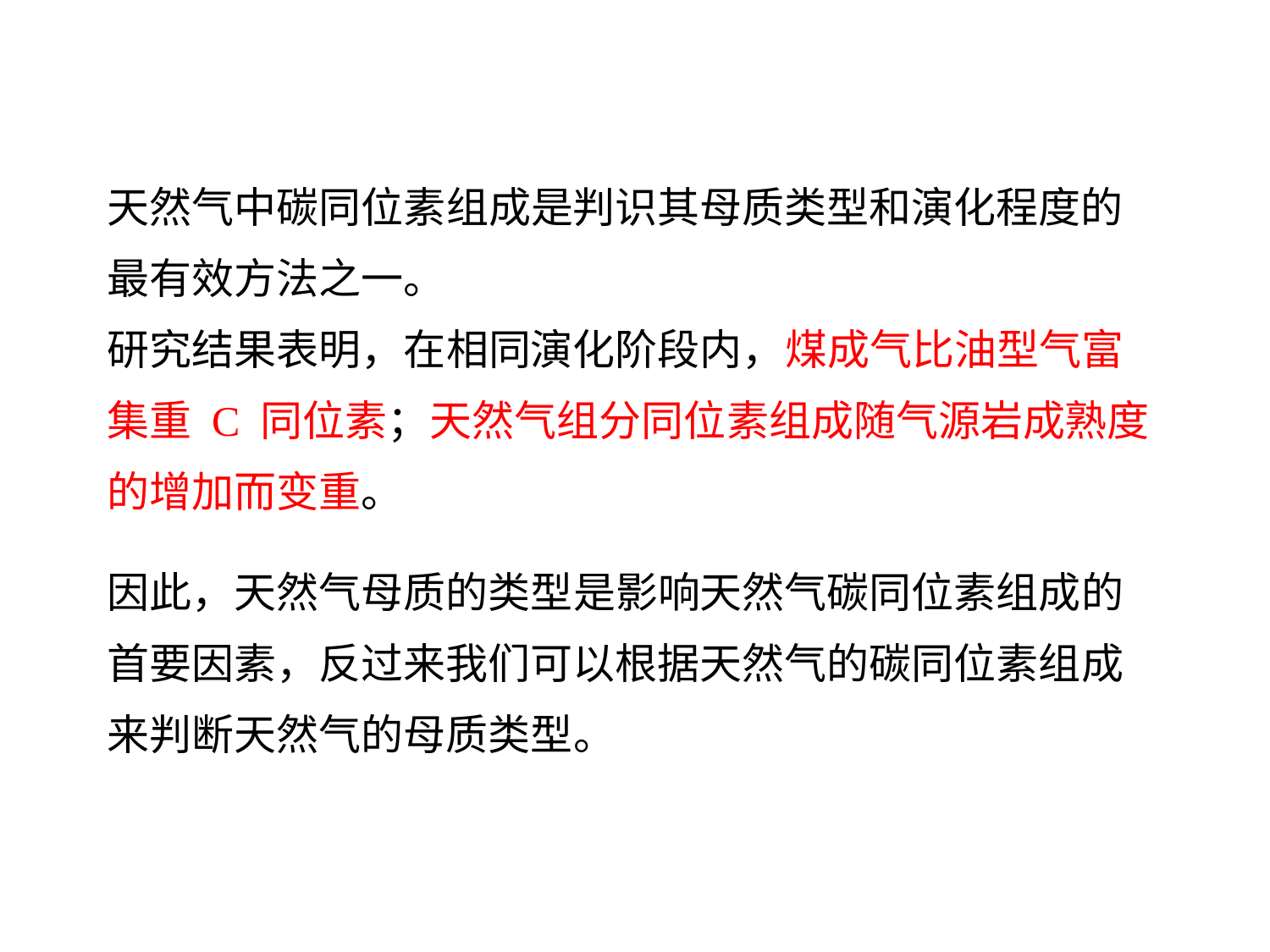

天然气中碳同位素组成是判识其母质类型和演化程度的最有效方法之一。
研究结果表明，在相同演化阶段内，煤成气比油型气富集重 C 同位素；天然气组分同位素组成随气源岩成熟度的增加而变重。

因此，天然气母质的类型是影响天然气碳同位素组成的首要因素，反过来我们可以根据天然气的碳同位素组成来判断天然气的母质类型。